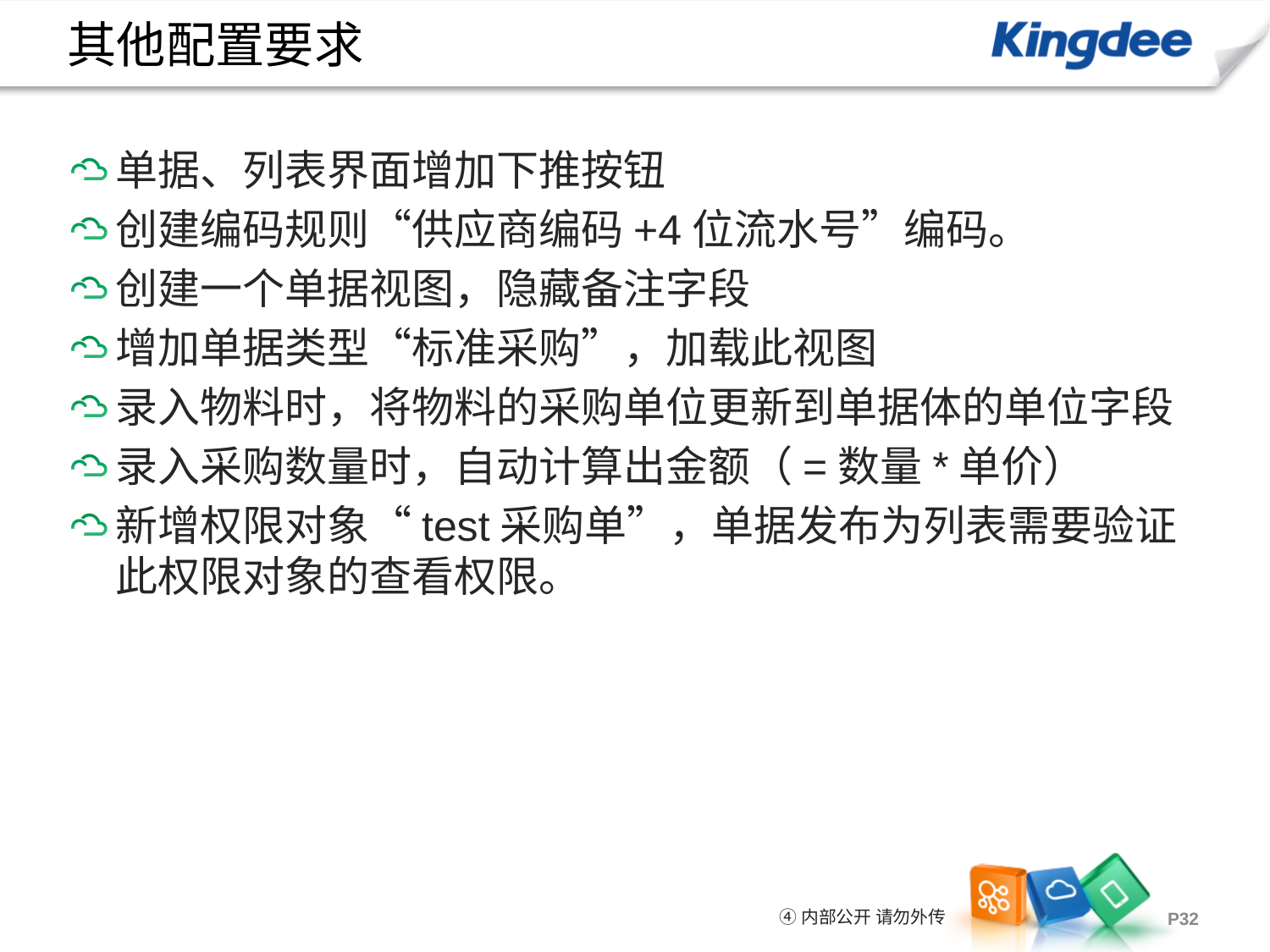

# 其他配置要求
单据、列表界面增加下推按钮
创建编码规则“供应商编码+4位流水号”编码。
创建一个单据视图，隐藏备注字段
增加单据类型“标准采购”，加载此视图
录入物料时，将物料的采购单位更新到单据体的单位字段
录入采购数量时，自动计算出金额（=数量*单价）
新增权限对象“test采购单”，单据发布为列表需要验证此权限对象的查看权限。